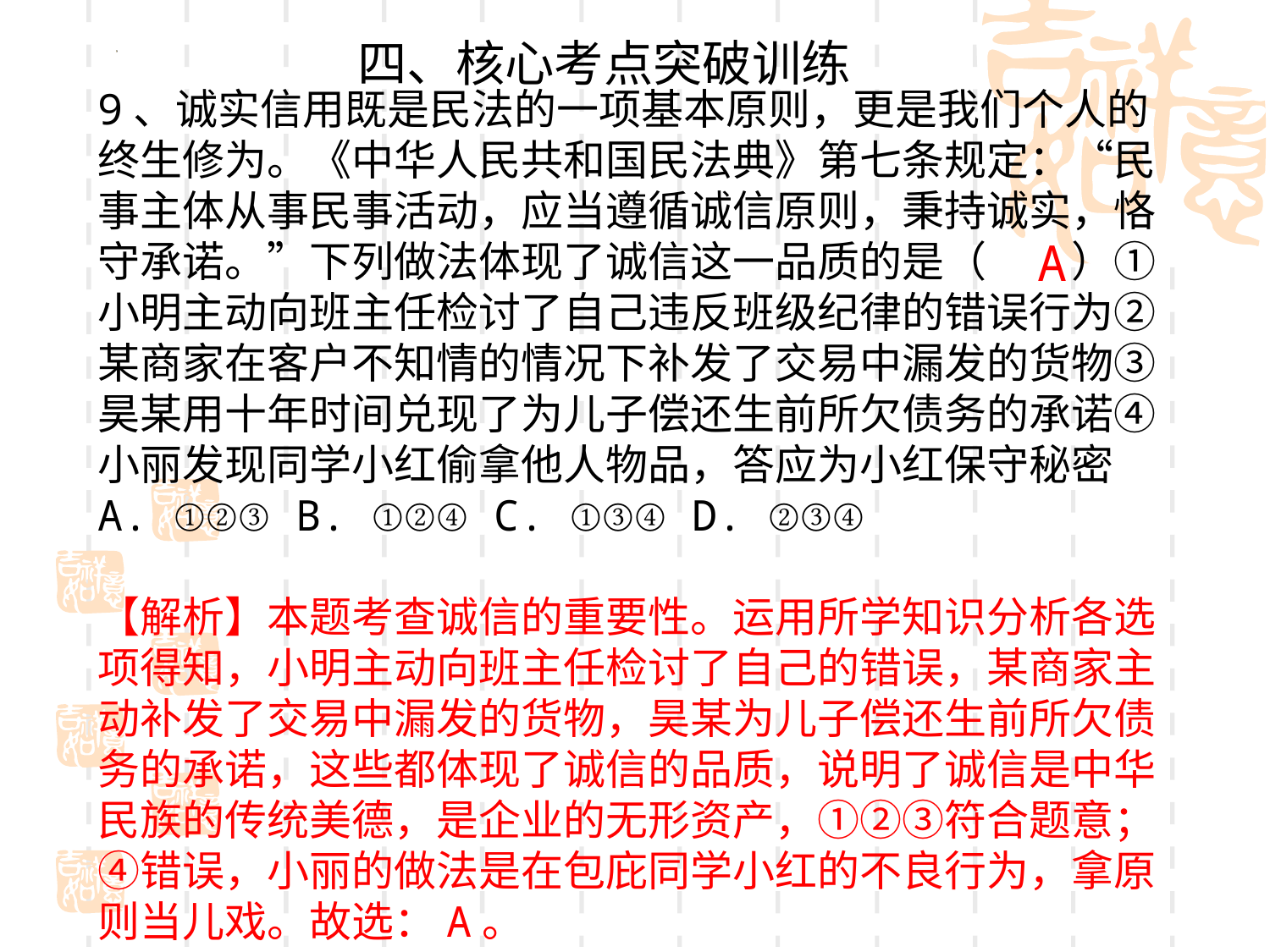

四、核心考点突破训练
9、诚实信用既是民法的一项基本原则，更是我们个人的终生修为。《中华人民共和国民法典》第七条规定：“民事主体从事民事活动，应当遵循诚信原则，秉持诚实，恪守承诺。”下列做法体现了诚信这一品质的是（　　）①小明主动向班主任检讨了自己违反班级纪律的错误行为②某商家在客户不知情的情况下补发了交易中漏发的货物③昊某用十年时间兑现了为儿子偿还生前所欠债务的承诺④小丽发现同学小红偷拿他人物品，答应为小红保守秘密A. ①②③ B. ①②④ C. ①③④ D. ②③④

【解析】本题考查诚信的重要性。运用所学知识分析各选项得知，小明主动向班主任检讨了自己的错误，某商家主动补发了交易中漏发的货物，昊某为儿子偿还生前所欠债务的承诺，这些都体现了诚信的品质，说明了诚信是中华民族的传统美德，是企业的无形资产，①②③符合题意；④错误，小丽的做法是在包庇同学小红的不良行为，拿原则当儿戏。故选：A。
A